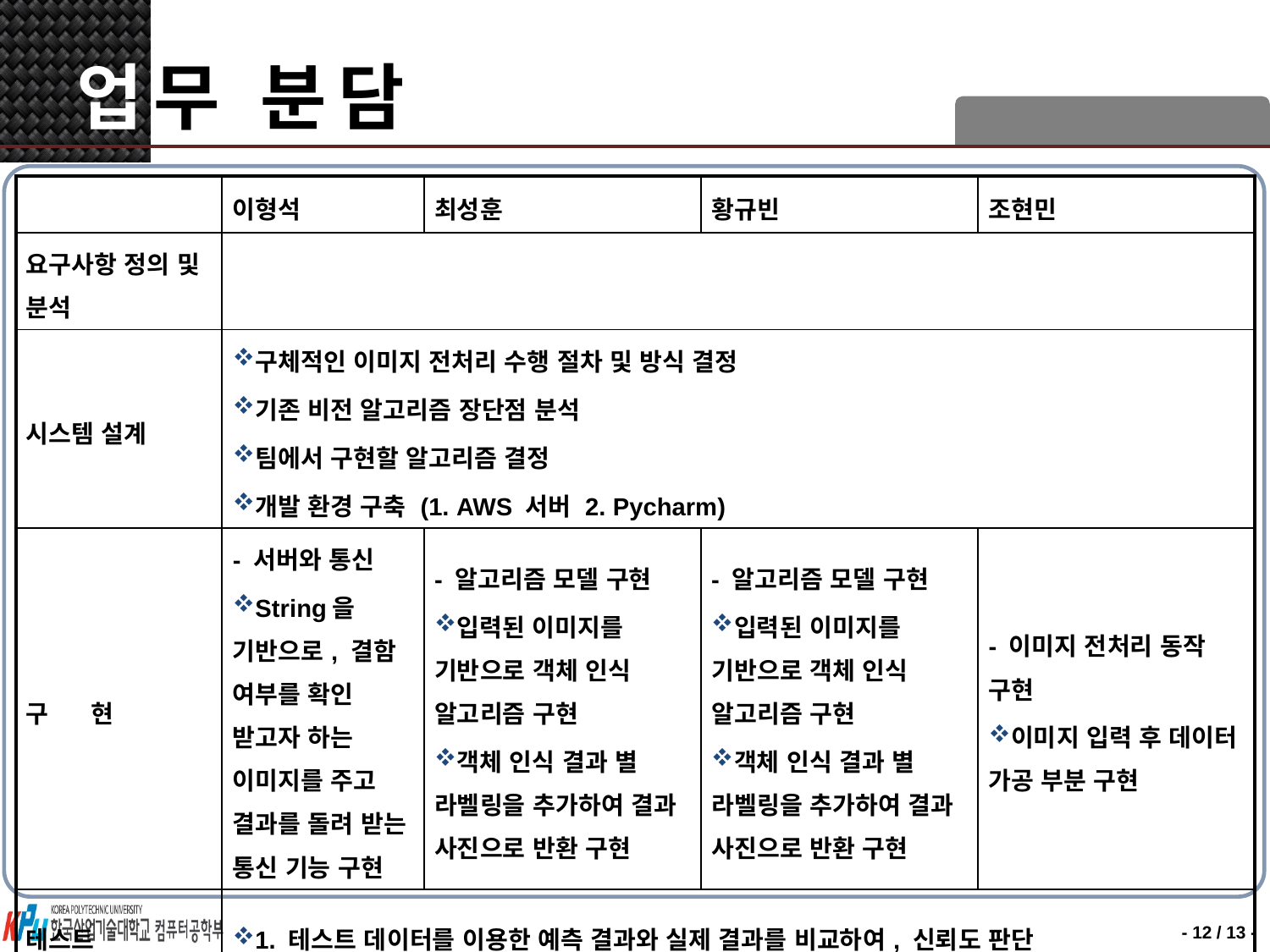

# 업무 분담

|  | 이형석 | 최성훈 | 황규빈 | 조현민 |
| --- | --- | --- | --- | --- |
| 요구사항 정의 및 분석 |  | X10 신호 규약 신호변경 알고리즘 | VoiceWare 데이터 장비 전기신호 범위 |  |
| 시스템 설계 | 구체적인 이미지 전처리 수행 절차 및 방식 결정 기존 비전 알고리즘 장단점 분석 팀에서 구현할 알고리즘 결정 개발 환경 구축 (1. AWS 서버 2. Pycharm) | 아날로그 신호 -> 전기신호로 변환 | VoiceWare Interface |  |
| 구 현 | - 서버와 통신 String을 기반으로, 결함 여부를 확인 받고자 하는 이미지를 주고 결과를 돌려 받는 통신 기능 구현 | - 알고리즘 모델 구현 입력된 이미지를 기반으로 객체 인식 알고리즘 구현 객체 인식 결과 별 라벨링을 추가하여 결과 사진으로 반환 구현 | - 알고리즘 모델 구현 입력된 이미지를 기반으로 객체 인식 알고리즘 구현 객체 인식 결과 별 라벨링을 추가하여 결과 사진으로 반환 구현 | - 이미지 전처리 동작 구현 이미지 입력 후 데이터 가공 부분 구현 |
| 테스트 | 1. 테스트 데이터를 이용한 예측 결과와 실제 결과를 비교하여, 신뢰도 판단 |  |  |  |
12